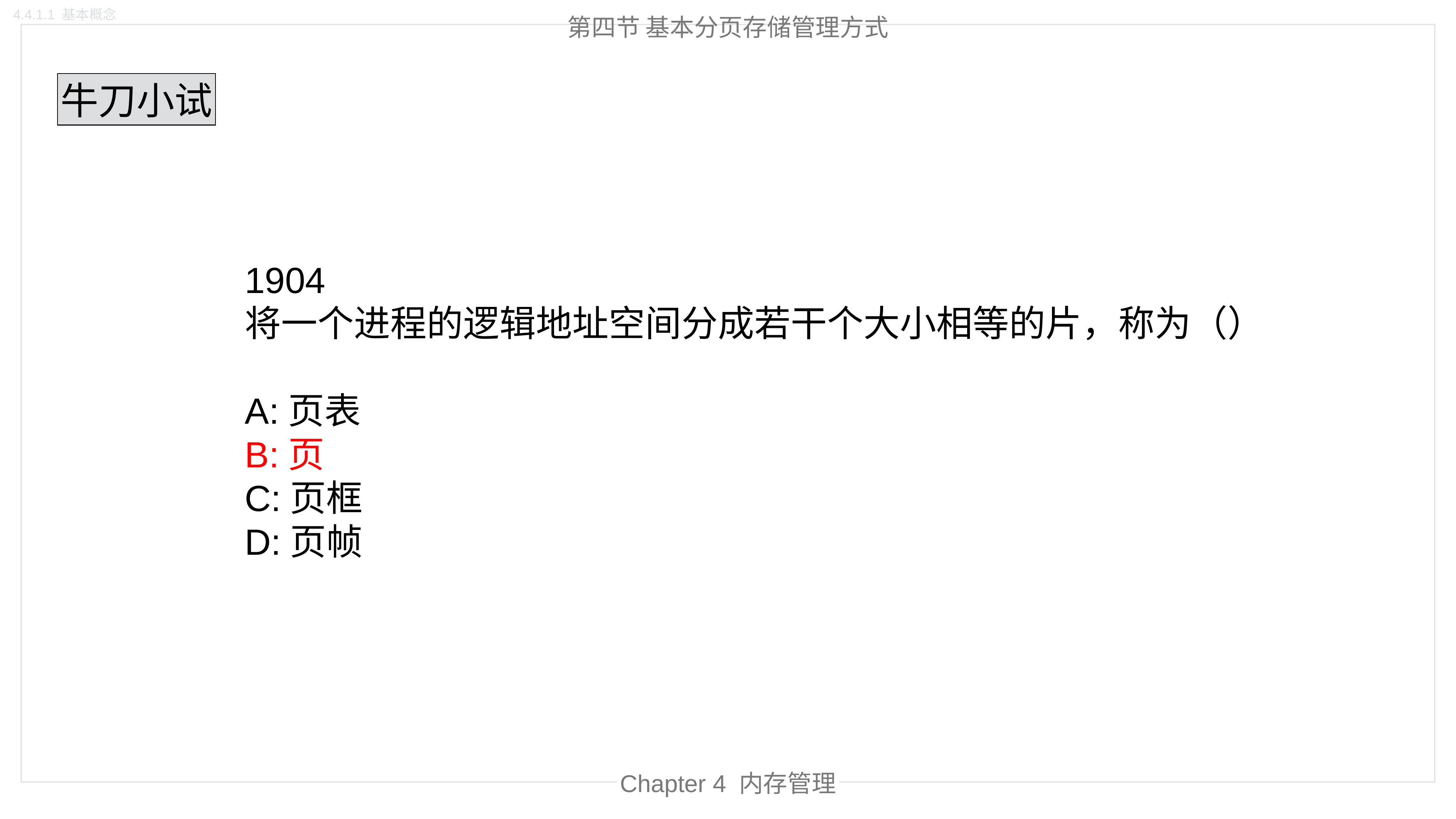

4.4.1.1 基本概念
第四节 基本分页存储管理方式

牛刀小试
1904
将一个进程的逻辑地址空间分成若干个大小相等的片，称为（）

A:页表
B:页
C:页框
D:页帧
Chapter 4 内存管理